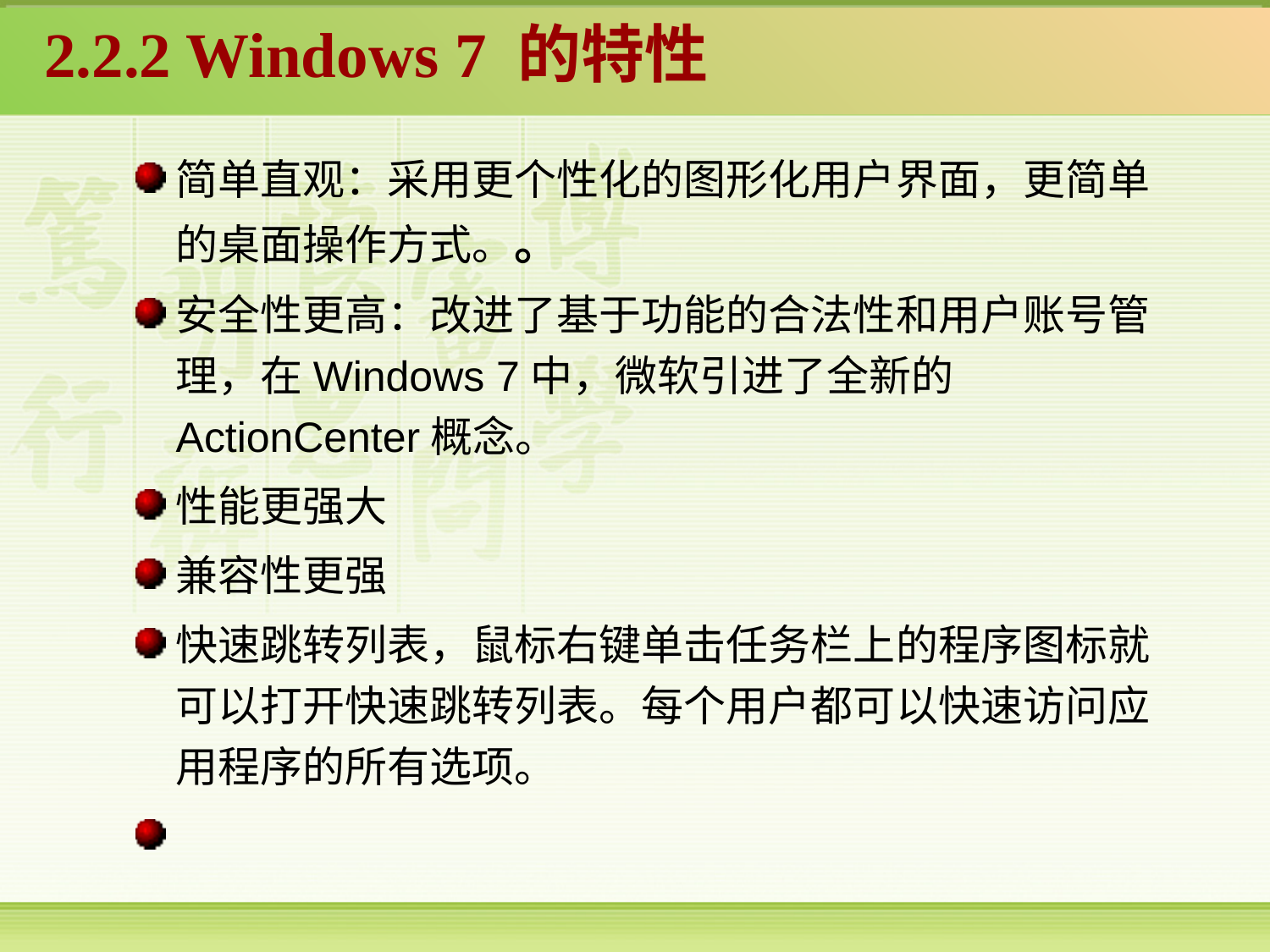

2.2.2 Windows 7 的特性
简单直观：采用更个性化的图形化用户界面，更简单的桌面操作方式。。
安全性更高：改进了基于功能的合法性和用户账号管理，在Windows 7中，微软引进了全新的ActionCenter概念。
性能更强大
兼容性更强
快速跳转列表，鼠标右键单击任务栏上的程序图标就可以打开快速跳转列表。每个用户都可以快速访问应用程序的所有选项。

11